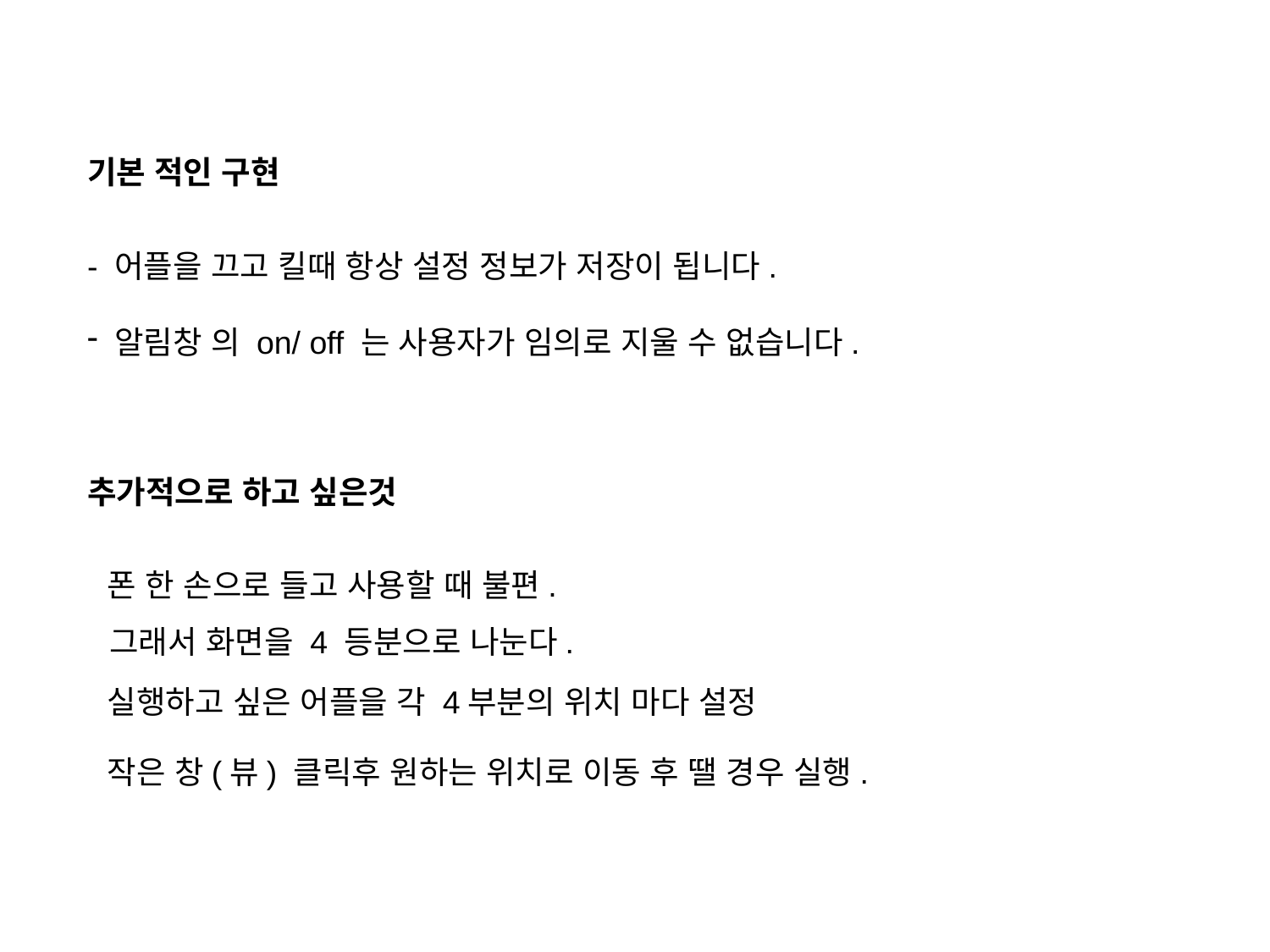

기본 적인 구현
기본적 구현
- 껏다 켰을때 항상 설정 정보가 저장
알림창의 on/ off 는 사용자가 끌수 없게만듬

- 어플을 끄고 킬때 항상 설정 정보가 저장이 됩니다.
 알림창 의 on/ off 는 사용자가 임의로 지울 수 없습니다.
추가적으로 하고 싶은것
폰 한 손으로 들고 사용할 때 불편.
그래서 화면을 4 등분으로 나눈다.
실행하고 싶은 어플을 각 4부분의 위치 마다 설정
작은 창(뷰) 클릭후 원하는 위치로 이동 후 땔 경우 실행.